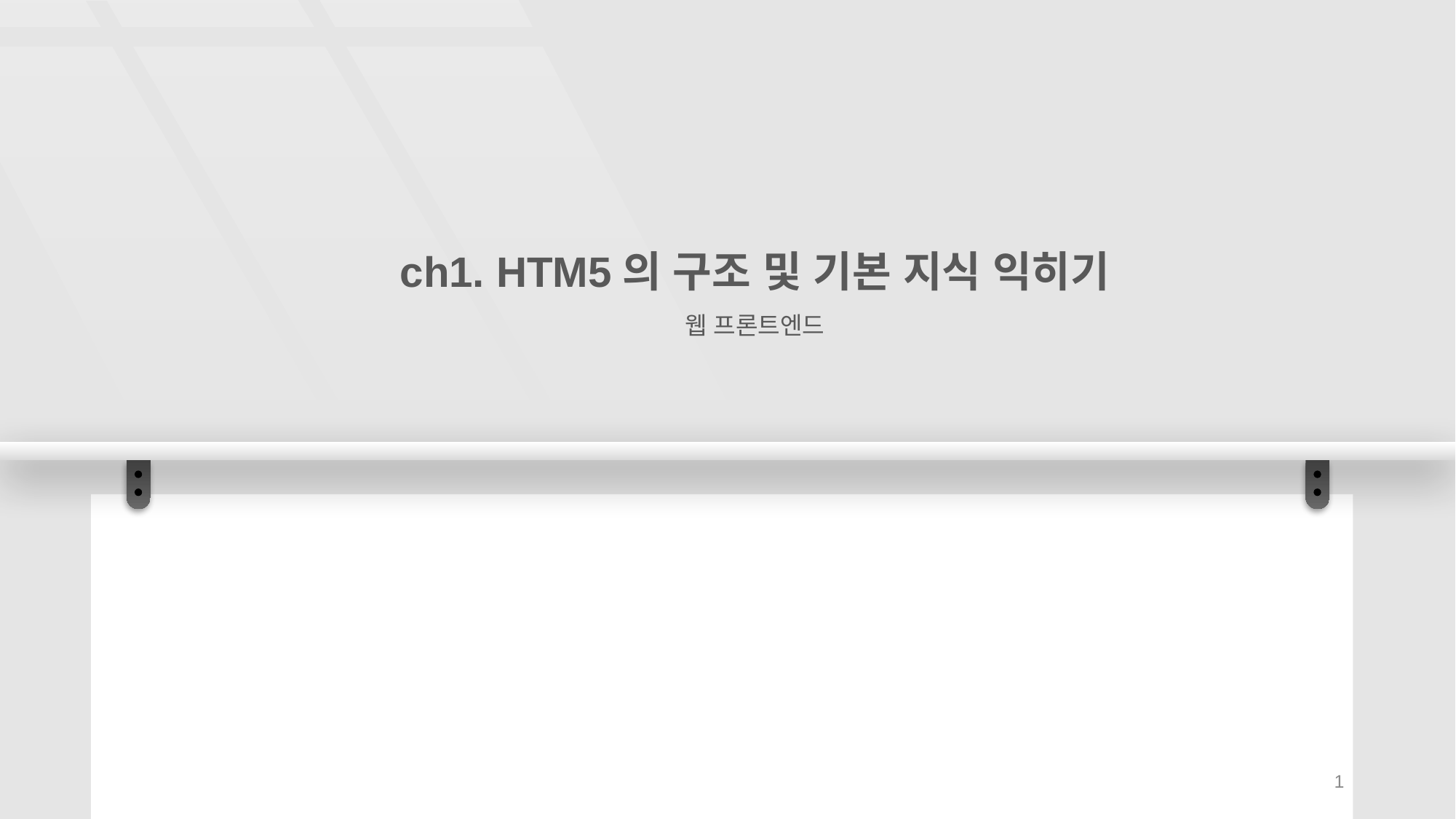

ch1. HTM5의 구조 및 기본 지식 익히기
웹 프론트엔드

1